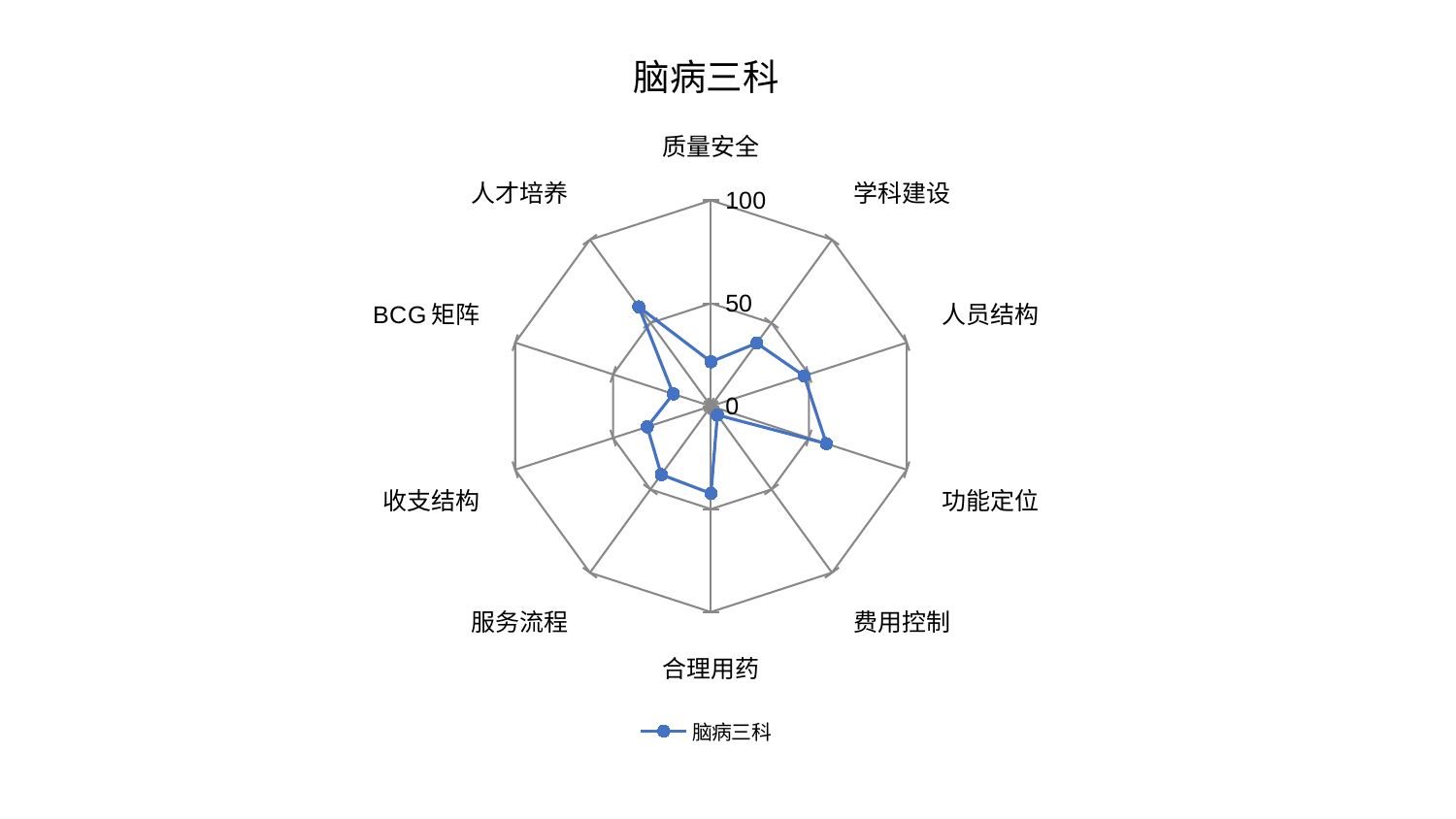

### Chart: 脑病三科

| Category | 脑病三科 |
|---|---|
| 质量安全 | 21.58296876544522 |
| 学科建设 | 37.85775229591353 |
| 人员结构 | 47.58749357307182 |
| 功能定位 | 58.94798759623684 |
| 费用控制 | 5.305186709509818 |
| 合理用药 | 42.40600646219652 |
| 服务流程 | 41.10649326306026 |
| 收支结构 | 32.572677758547655 |
| BCG矩阵 | 19.270475661818274 |
| 人才培养 | 59.659041504672615 |
138